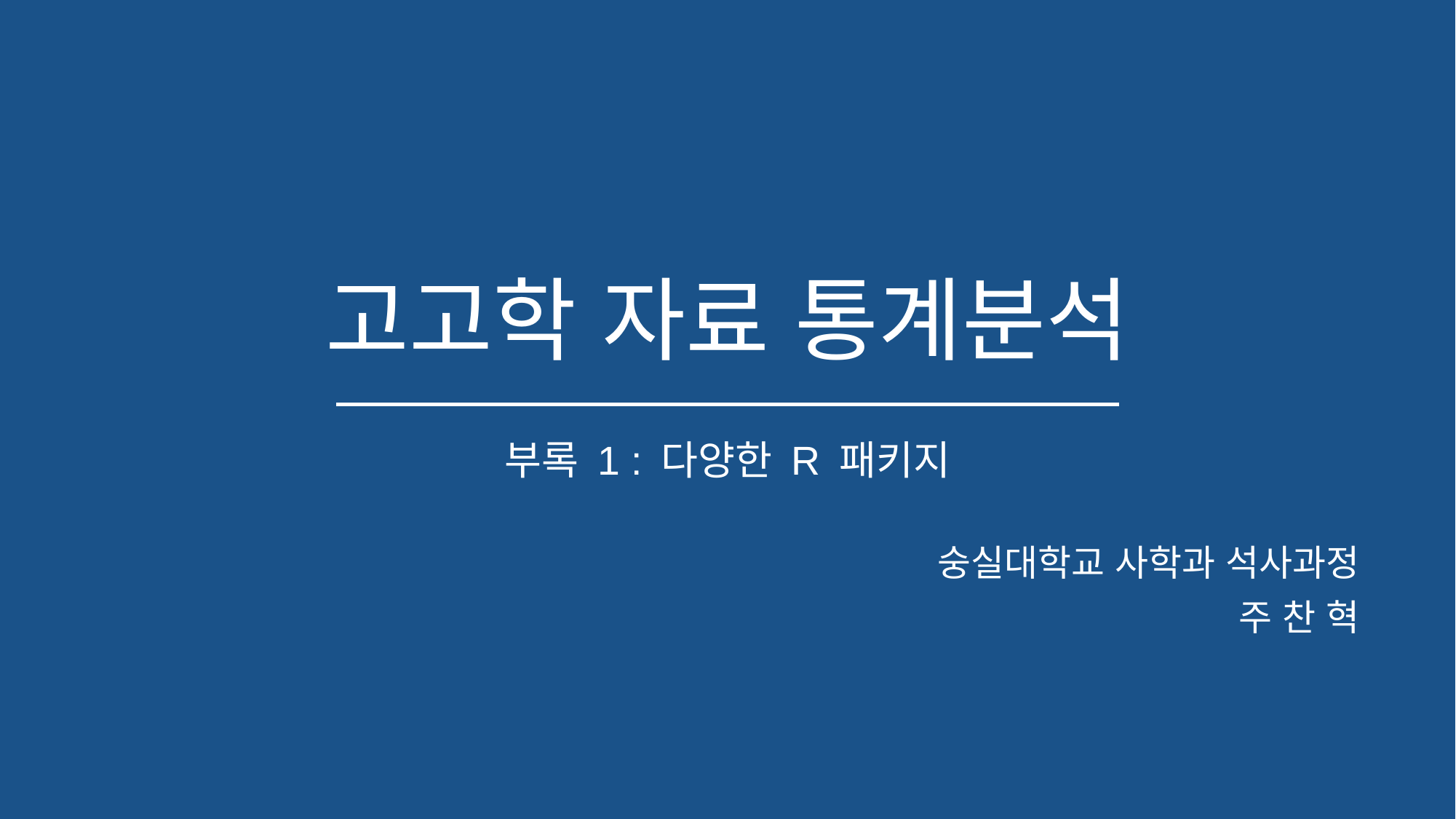

# 고고학 자료 통계분석
부록 1 : 다양한 R 패키지
숭실대학교 사학과 석사과정
주 찬 혁